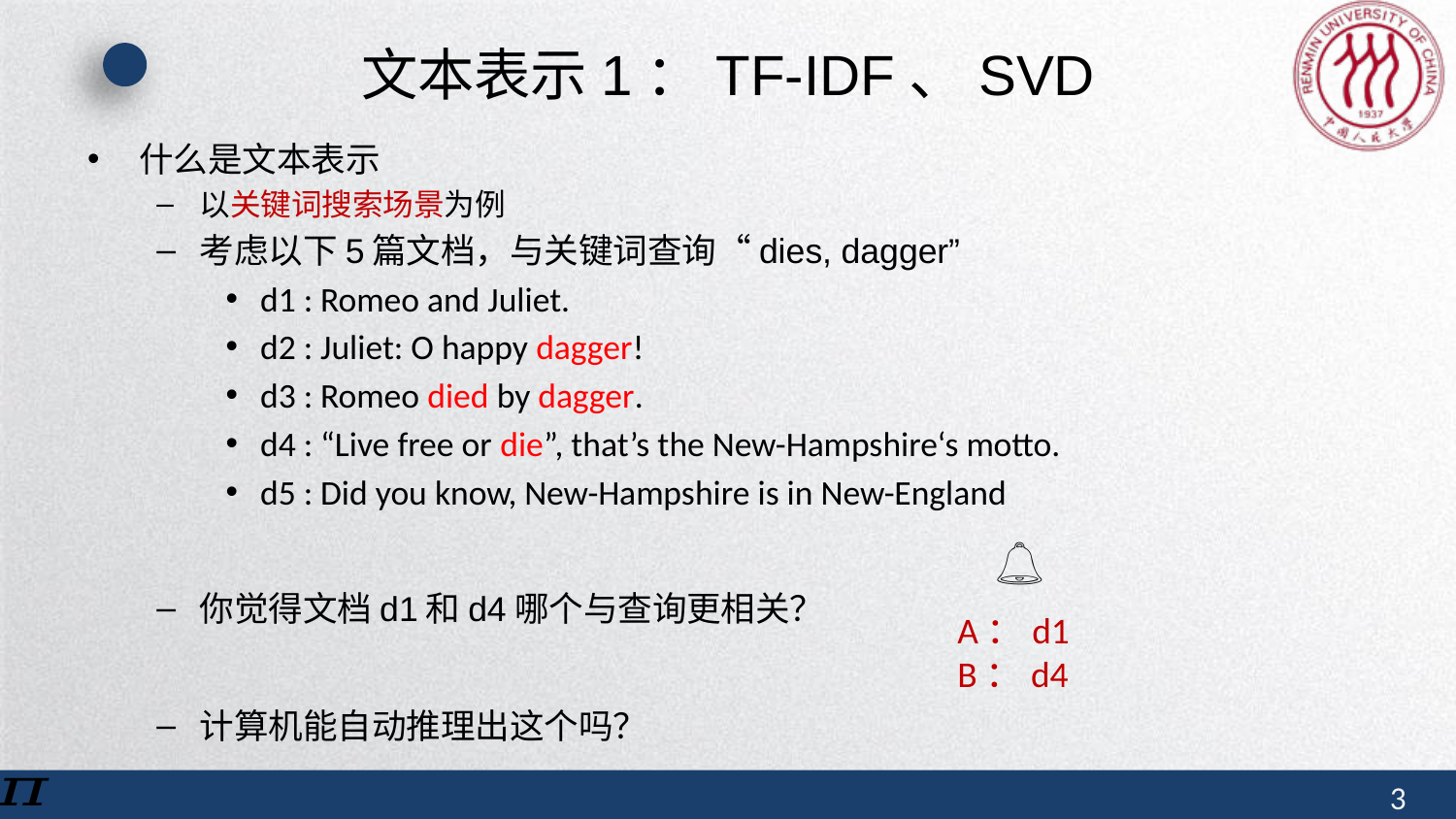

# 文本表示1：TF-IDF、SVD
什么是文本表示
以关键词搜索场景为例
考虑以下5篇文档，与关键词查询“dies, dagger”
d1 : Romeo and Juliet.
d2 : Juliet: O happy dagger!
d3 : Romeo died by dagger.
d4 : “Live free or die”, that’s the New-Hampshire‘s motto.
d5 : Did you know, New-Hampshire is in New-England

你觉得文档d1和d4哪个与查询更相关？

计算机能自动推理出这个吗？

🔔
A：d1
B：d4